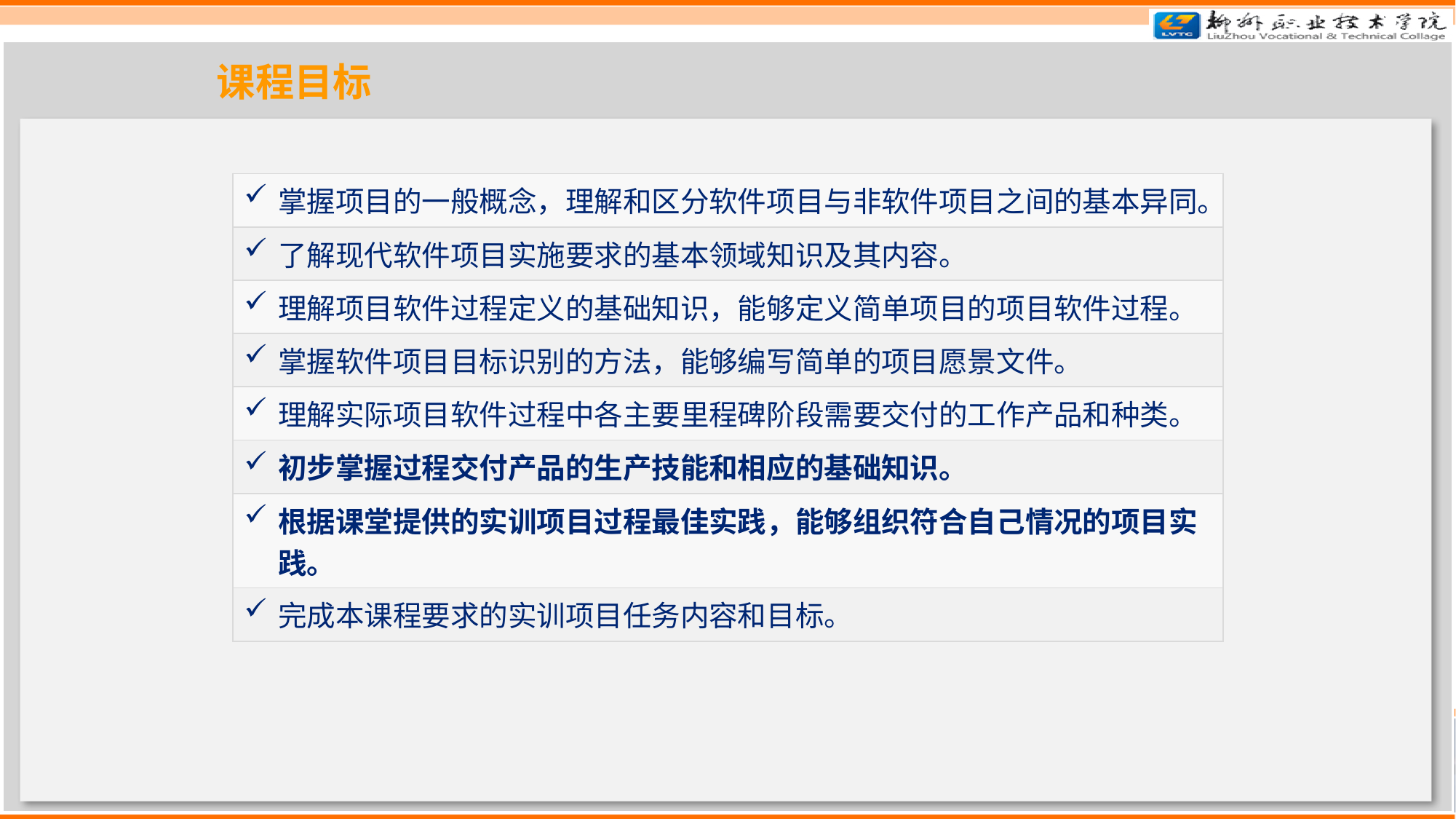

课程目标
| 掌握项目的一般概念，理解和区分软件项目与非软件项目之间的基本异同。 |
| --- |
| 了解现代软件项目实施要求的基本领域知识及其内容。 |
| 理解项目软件过程定义的基础知识，能够定义简单项目的项目软件过程。 |
| 掌握软件项目目标识别的方法，能够编写简单的项目愿景文件。 |
| 理解实际项目软件过程中各主要里程碑阶段需要交付的工作产品和种类。 |
| 初步掌握过程交付产品的生产技能和相应的基础知识。 |
| 根据课堂提供的实训项目过程最佳实践，能够组织符合自己情况的项目实践。 |
| 完成本课程要求的实训项目任务内容和目标。 |